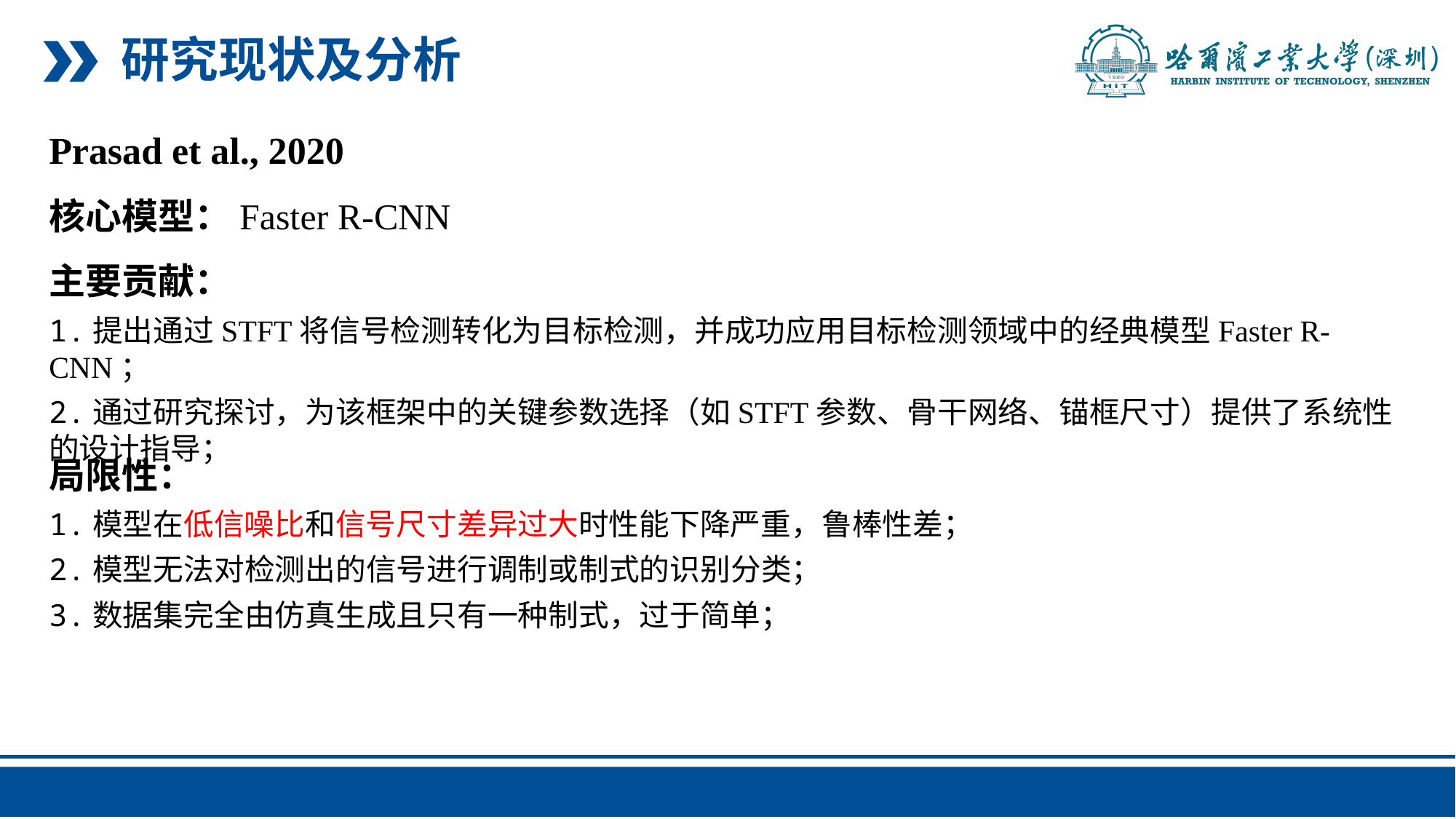

研究现状及分析
Prasad et al., 2020
核心模型：Faster R-CNN
主要贡献：
1.提出通过STFT将信号检测转化为目标检测，并成功应用目标检测领域中的经典模型Faster R-CNN；
2.通过研究探讨，为该框架中的关键参数选择（如STFT参数、骨干网络、锚框尺寸）提供了系统性的设计指导；
局限性：
1.模型在低信噪比和信号尺寸差异过大时性能下降严重，鲁棒性差；
2.模型无法对检测出的信号进行调制或制式的识别分类；
3.数据集完全由仿真生成且只有一种制式，过于简单；